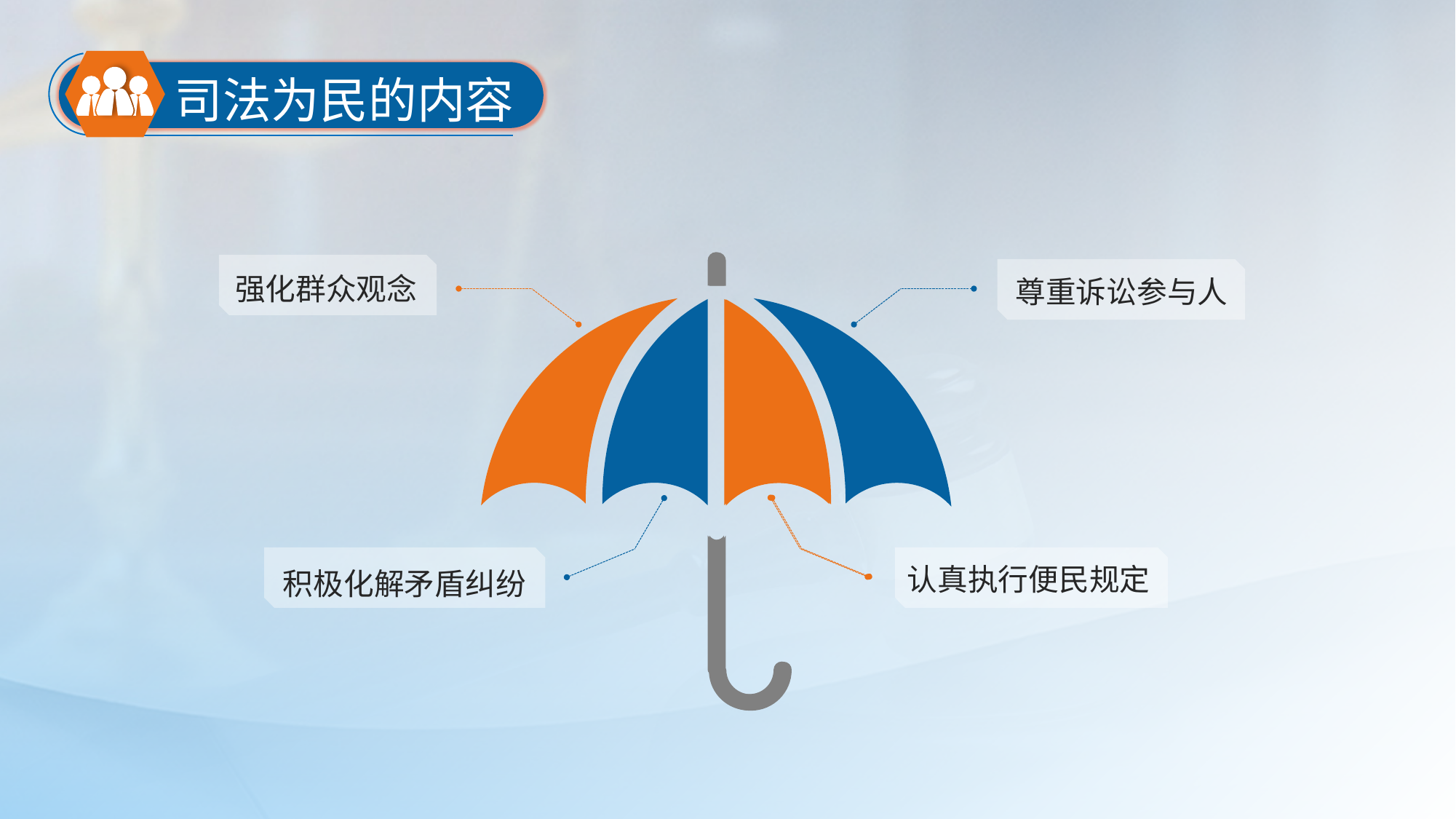

司法为民的内容

认真执行便民规定

强化群众观念

尊重诉讼参与人

积极化解矛盾纠纷